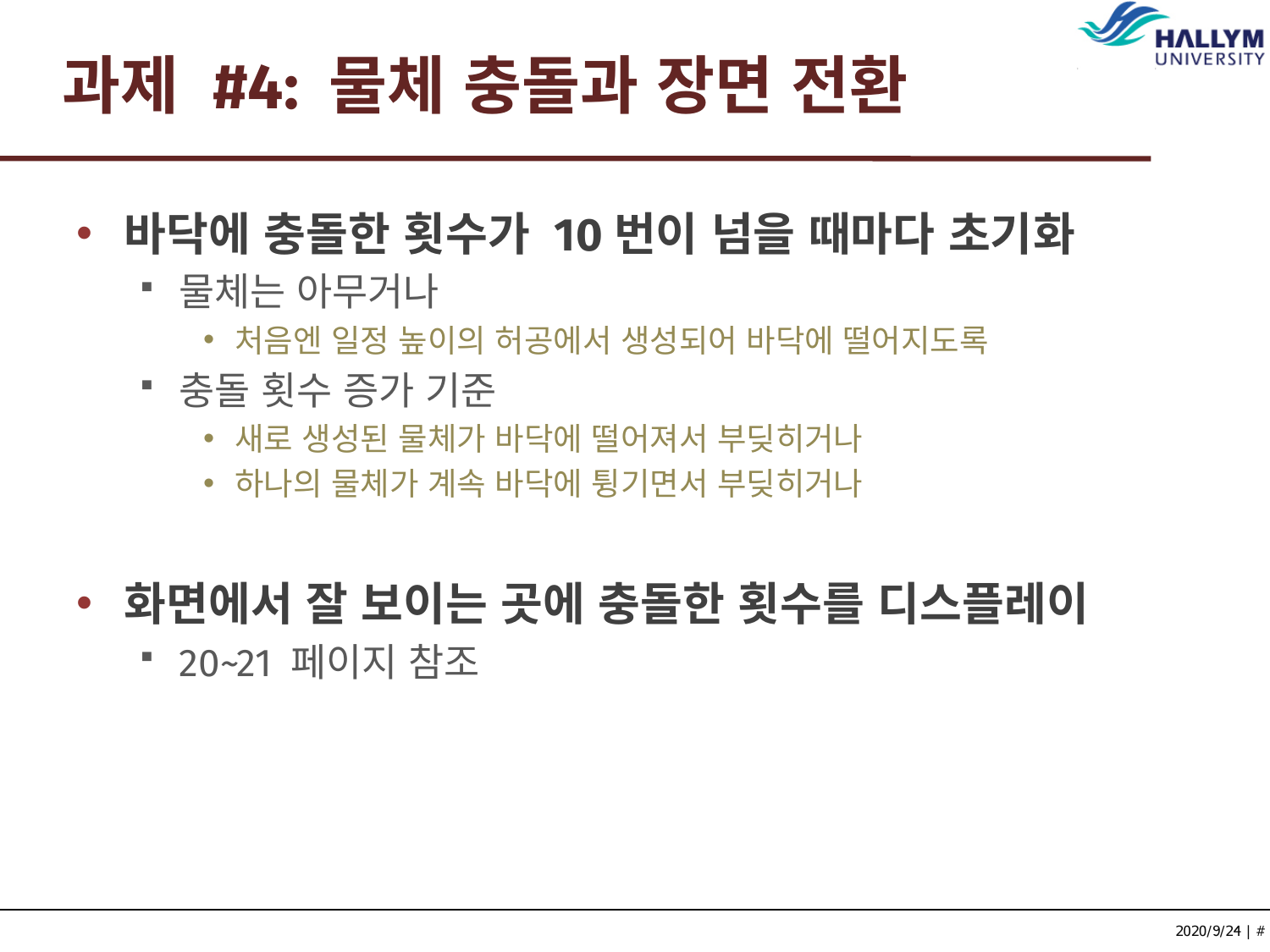

# 과제 #4: 물체 충돌과 장면 전환
바닥에 충돌한 횟수가 10번이 넘을 때마다 초기화
물체는 아무거나
처음엔 일정 높이의 허공에서 생성되어 바닥에 떨어지도록
충돌 횟수 증가 기준
새로 생성된 물체가 바닥에 떨어져서 부딪히거나
하나의 물체가 계속 바닥에 튕기면서 부딪히거나

화면에서 잘 보이는 곳에 충돌한 횟수를 디스플레이
20~21 페이지 참조